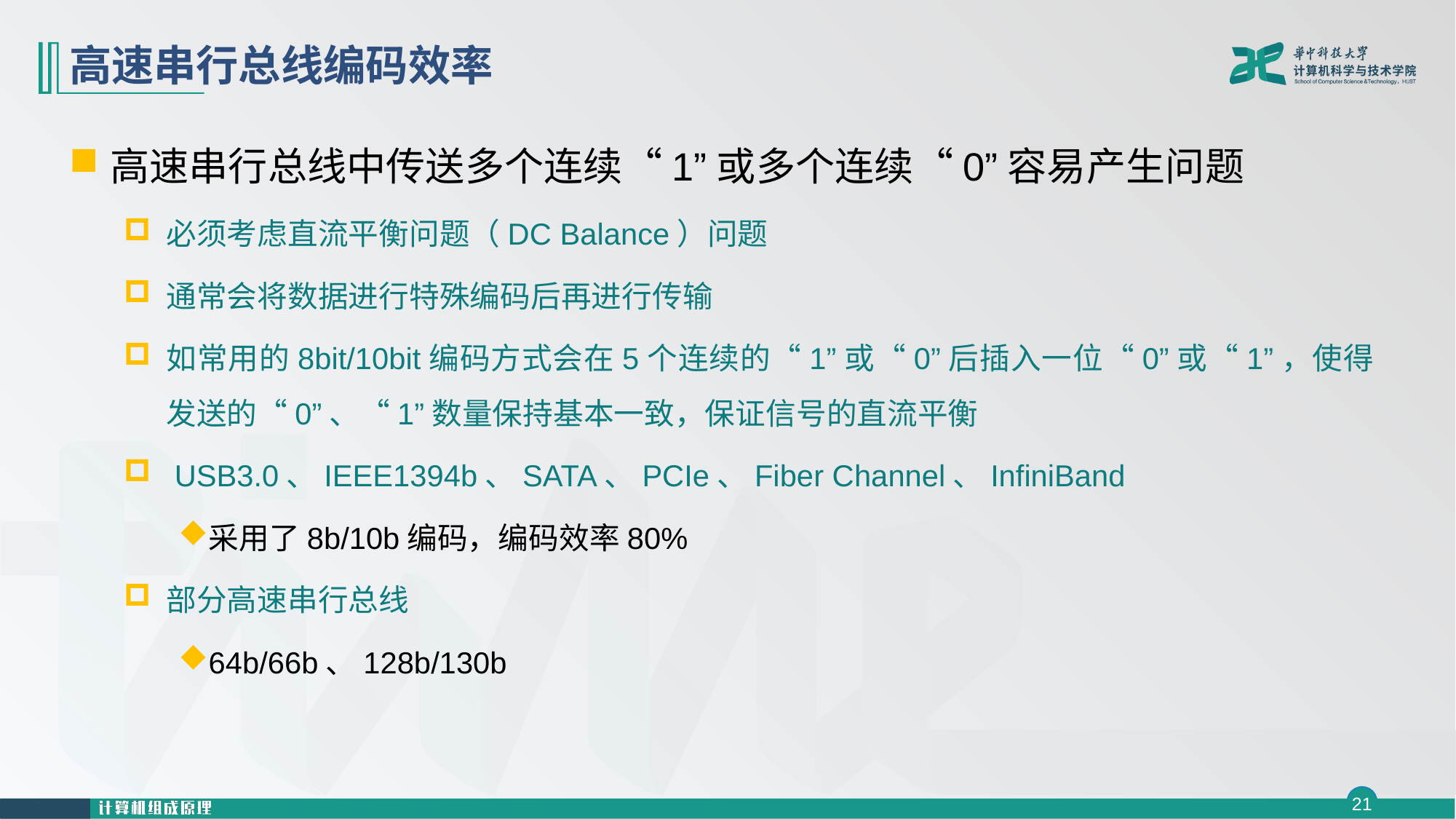

# 高速串行总线编码效率
高速串行总线中传送多个连续“1”或多个连续“0”容易产生问题
必须考虑直流平衡问题（DC Balance）问题
通常会将数据进行特殊编码后再进行传输
如常用的8bit/10bit编码方式会在5个连续的“1”或“0”后插入一位“0”或“1”，使得发送的“0”、“1”数量保持基本一致，保证信号的直流平衡
 USB3.0、IEEE1394b、SATA、PCIe、Fiber Channel、InfiniBand
采用了8b/10b编码，编码效率80%
部分高速串行总线
64b/66b、128b/130b